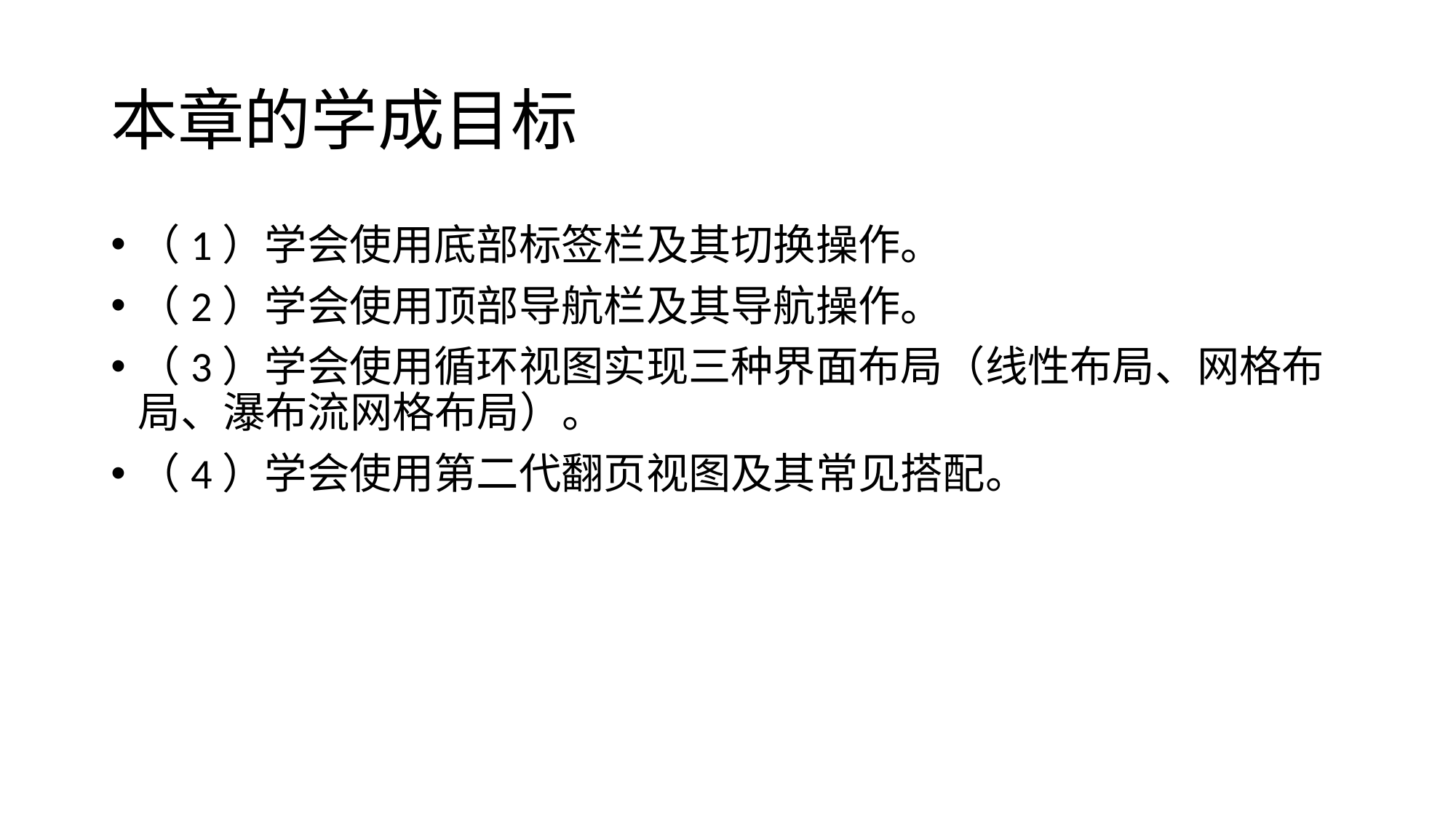

# 本章的学成目标
（1）学会使用底部标签栏及其切换操作。
（2）学会使用顶部导航栏及其导航操作。
（3）学会使用循环视图实现三种界面布局（线性布局、网格布局、瀑布流网格布局）。
（4）学会使用第二代翻页视图及其常见搭配。